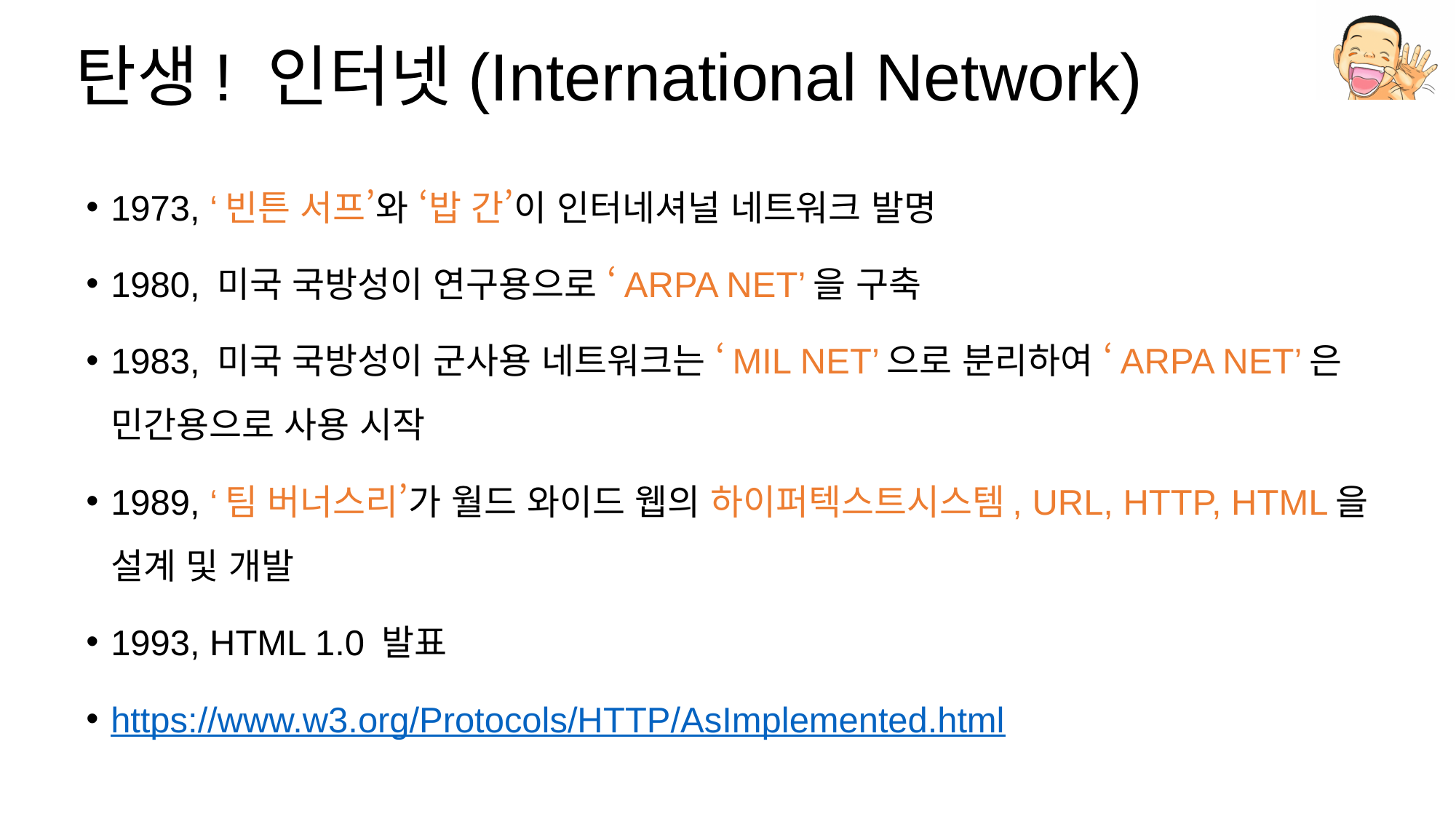

# 탄생! 인터넷(International Network)
1973, ‘빈튼 서프’와 ‘밥 간’이 인터네셔널 네트워크 발명
1980, 미국 국방성이 연구용으로 ‘ARPA NET’을 구축
1983, 미국 국방성이 군사용 네트워크는 ‘MIL NET’으로 분리하여 ‘ARPA NET’은 민간용으로 사용 시작
1989, ‘팀 버너스리’가 월드 와이드 웹의 하이퍼텍스트시스템, URL, HTTP, HTML을 설계 및 개발
1993, HTML 1.0 발표
https://www.w3.org/Protocols/HTTP/AsImplemented.html